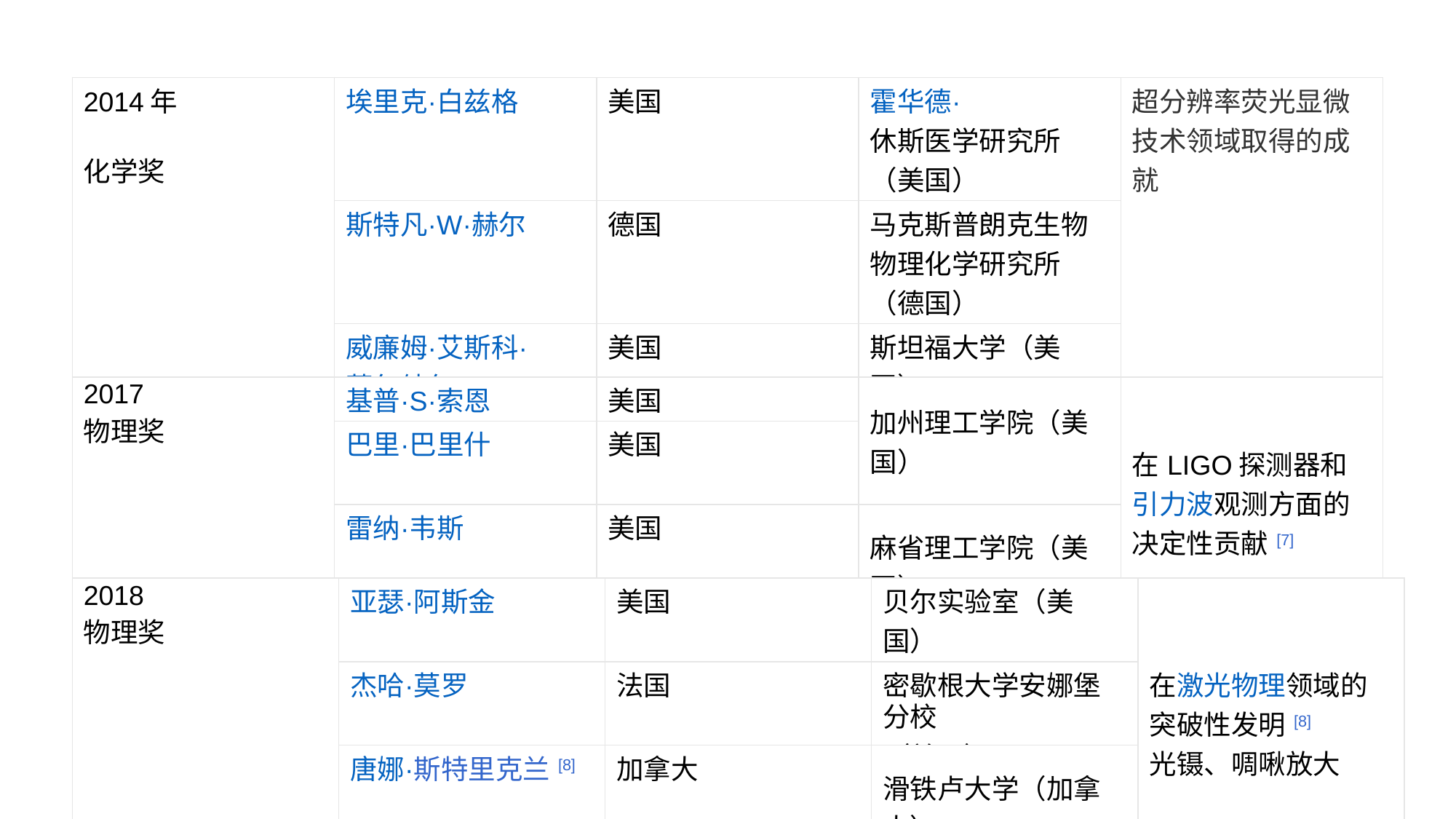

| 2014年 化学奖 | 埃里克·白兹格 | 美国 | 霍华德·休斯医学研究所（美国） | 超分辨率荧光显微技术领域取得的成就 |
| --- | --- | --- | --- | --- |
|  | 斯特凡·W·赫尔 | 德国 | 马克斯普朗克生物物理化学研究所（德国） |  |
|  | 威廉姆·艾斯科·莫尔纳尔 | 美国 | 斯坦福大学（美国） |  |
| 2017 物理奖 | 基普·S·索恩 | 美国 | 加州理工学院（美国） | 在LIGO探测器和引力波观测方面的决定性贡献 [7] |
| --- | --- | --- | --- | --- |
|  | 巴里·巴里什 | 美国 |  |  |
|  | 雷纳·韦斯 | 美国 | 麻省理工学院（美国） |  |
| 2018 物理奖 | 亚瑟·阿斯金 | 美国 | 贝尔实验室（美国） | 在激光物理领域的突破性发明 [8]  光镊、啁啾放大 |
| --- | --- | --- | --- | --- |
|  | 杰哈·莫罗 | 法国 | 密歇根大学安娜堡分校（美国） |  |
|  | 唐娜·斯特里克兰 [8] | 加拿大 | 滑铁卢大学（加拿大） |  |